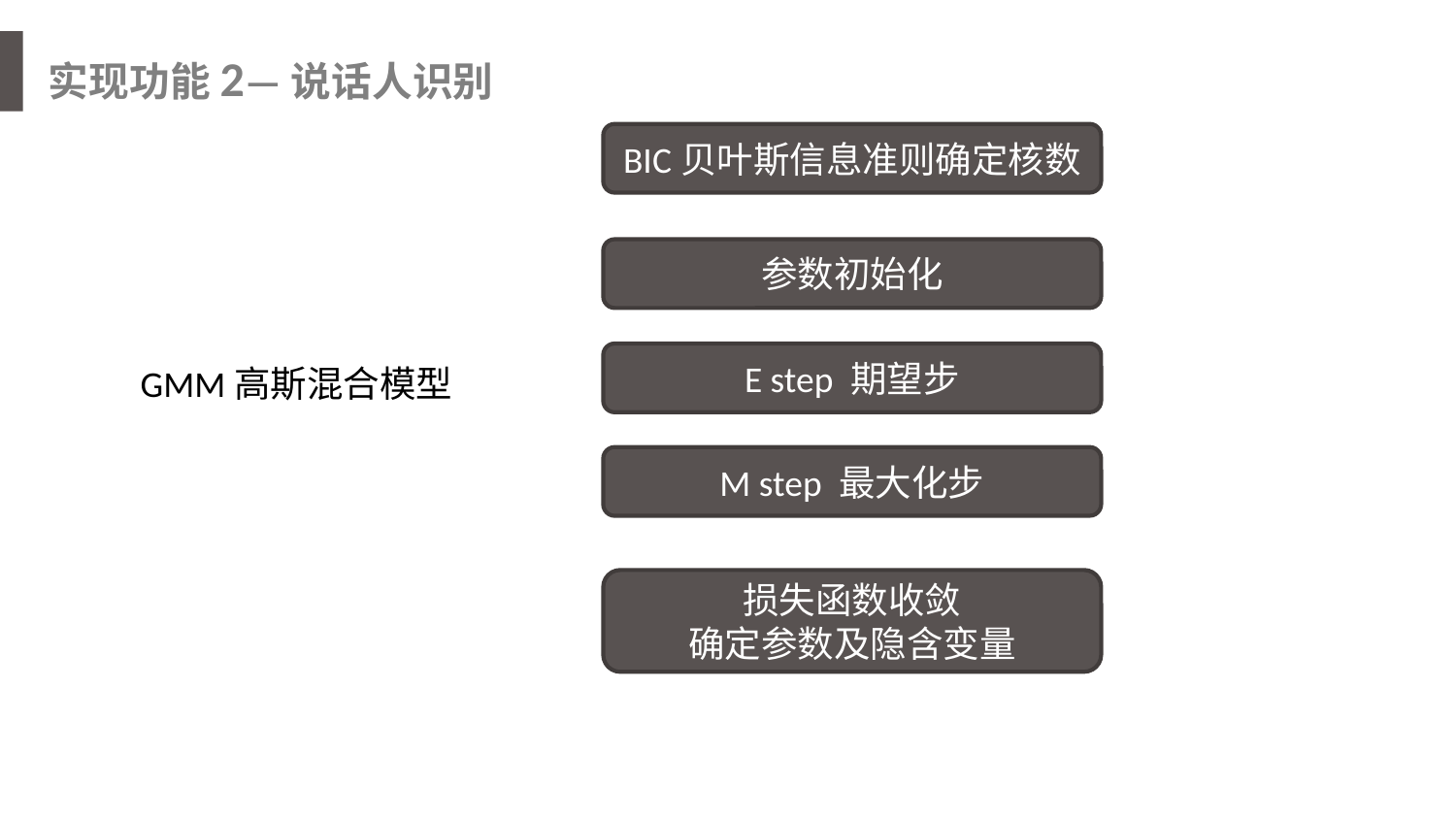

小车语音识别的功能目标
实现功能2—说话人识别

BIC贝叶斯信息准则确定核数

参数初始化
E step 期望步
GMM高斯混合模型
M step 最大化步
损失函数收敛
确定参数及隐含变量